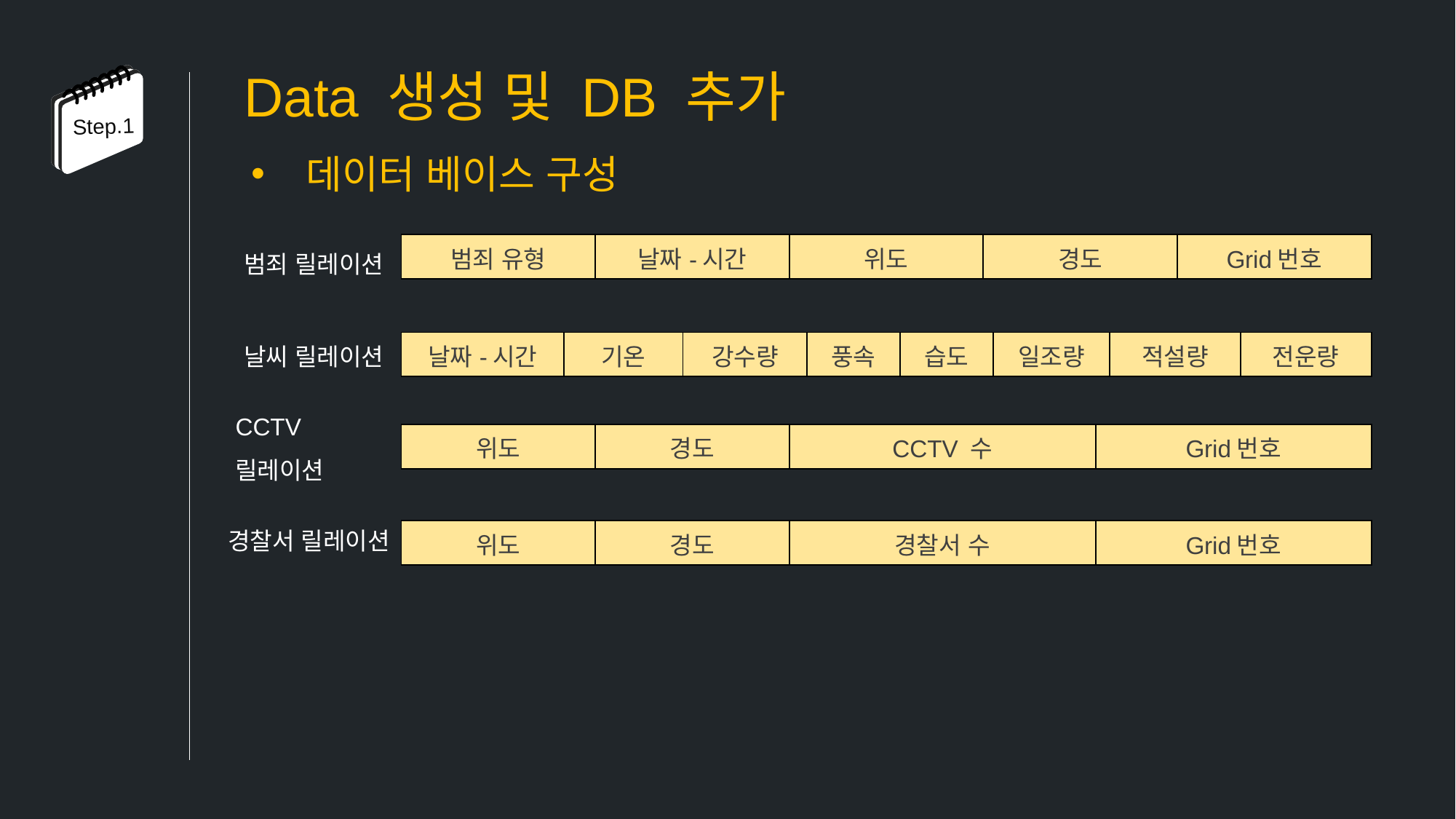

Data 생성 및 DB 추가

Step.1
데이터 베이스 구성
범죄 릴레이션
| 범죄 유형 | 날짜-시간 | 위도 | 경도 | Grid번호 |
| --- | --- | --- | --- | --- |
날씨 릴레이션
| 날짜-시간 | 기온 | 강수량 | 풍속 | 습도 | 일조량 | 적설량 | 전운량 |
| --- | --- | --- | --- | --- | --- | --- | --- |
CCTV 릴레이션
| 위도 | 경도 | CCTV 수 | Grid번호 |
| --- | --- | --- | --- |
경찰서 릴레이션
| 위도 | 경도 | 경찰서 수 | Grid번호 |
| --- | --- | --- | --- |